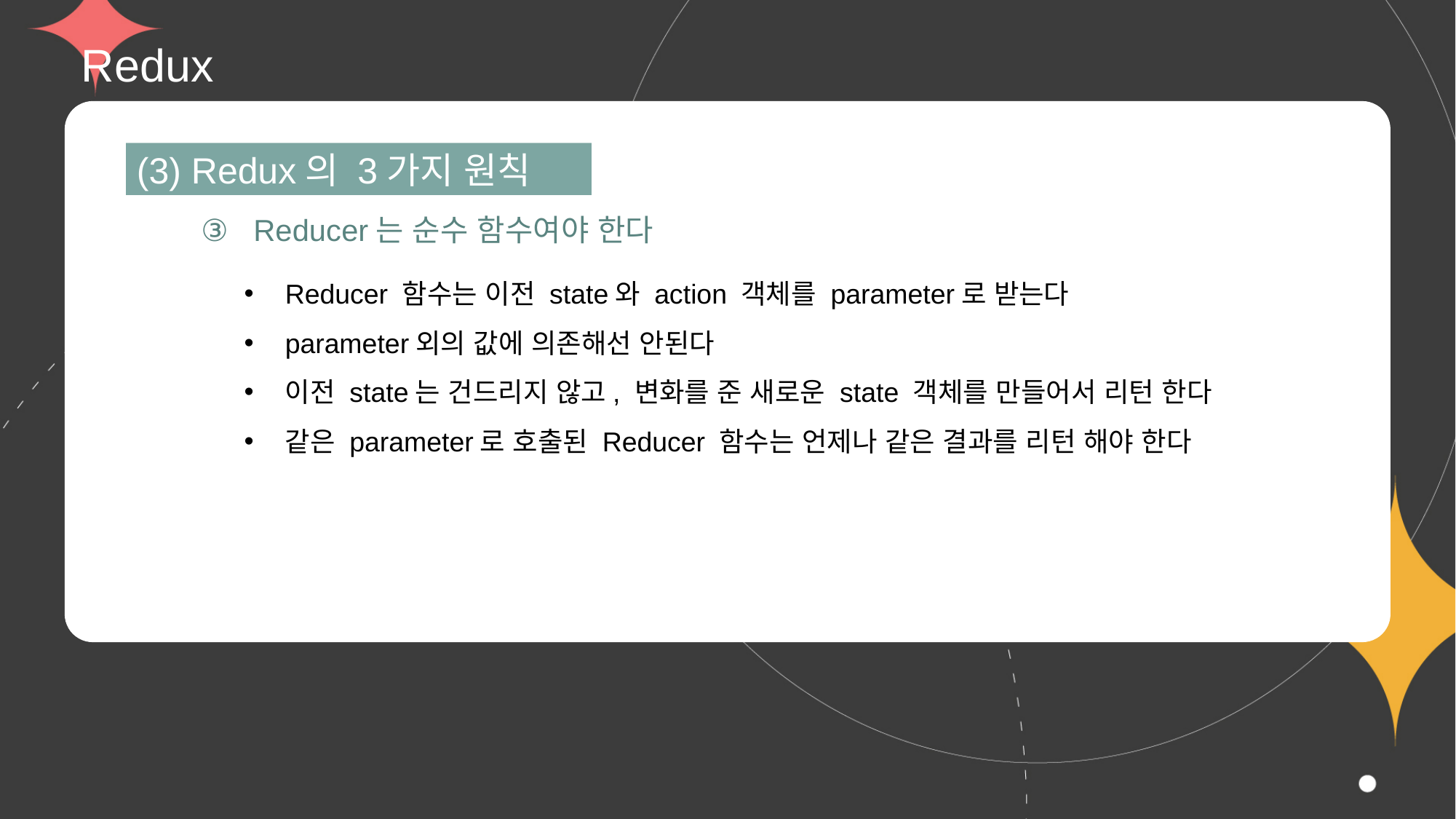

# Redux
(3) Redux의 3가지 원칙
③   Reducer는 순수 함수여야 한다
Reducer 함수는 이전 state와 action 객체를 parameter로 받는다
parameter외의 값에 의존해선 안된다
이전 state는 건드리지 않고, 변화를 준 새로운 state 객체를 만들어서 리턴 한다
같은 parameter로 호출된 Reducer 함수는 언제나 같은 결과를 리턴 해야 한다